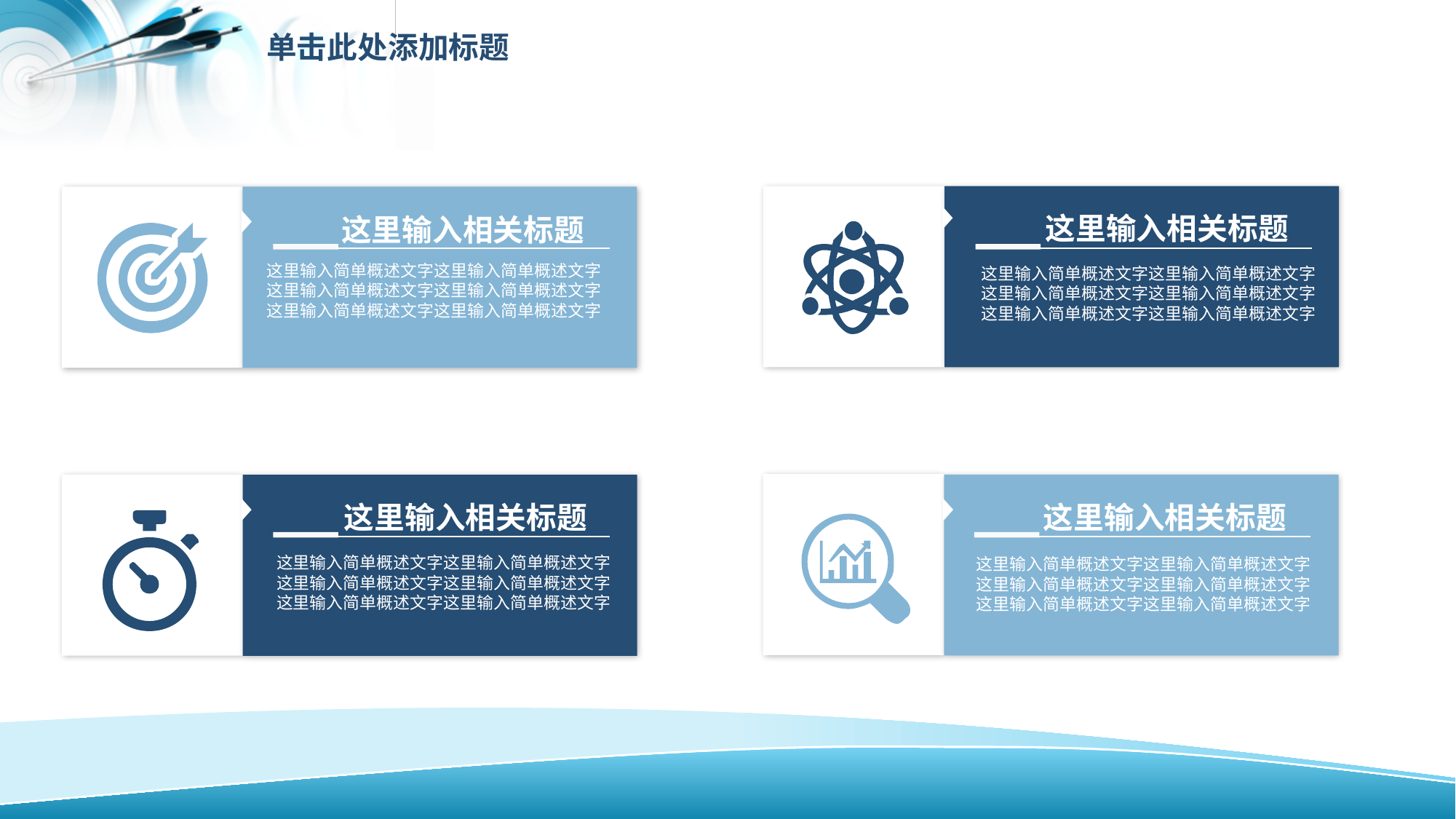

延迟符
单击此处添加标题

这里输入相关标题
这里输入相关标题

这里输入简单概述文字这里输入简单概述文字
这里输入简单概述文字这里输入简单概述文字
这里输入简单概述文字这里输入简单概述文字

这里输入简单概述文字这里输入简单概述文字
这里输入简单概述文字这里输入简单概述文字
这里输入简单概述文字这里输入简单概述文字

这里输入相关标题
这里输入相关标题

这里输入简单概述文字这里输入简单概述文字
这里输入简单概述文字这里输入简单概述文字
这里输入简单概述文字这里输入简单概述文字

这里输入简单概述文字这里输入简单概述文字
这里输入简单概述文字这里输入简单概述文字
这里输入简单概述文字这里输入简单概述文字